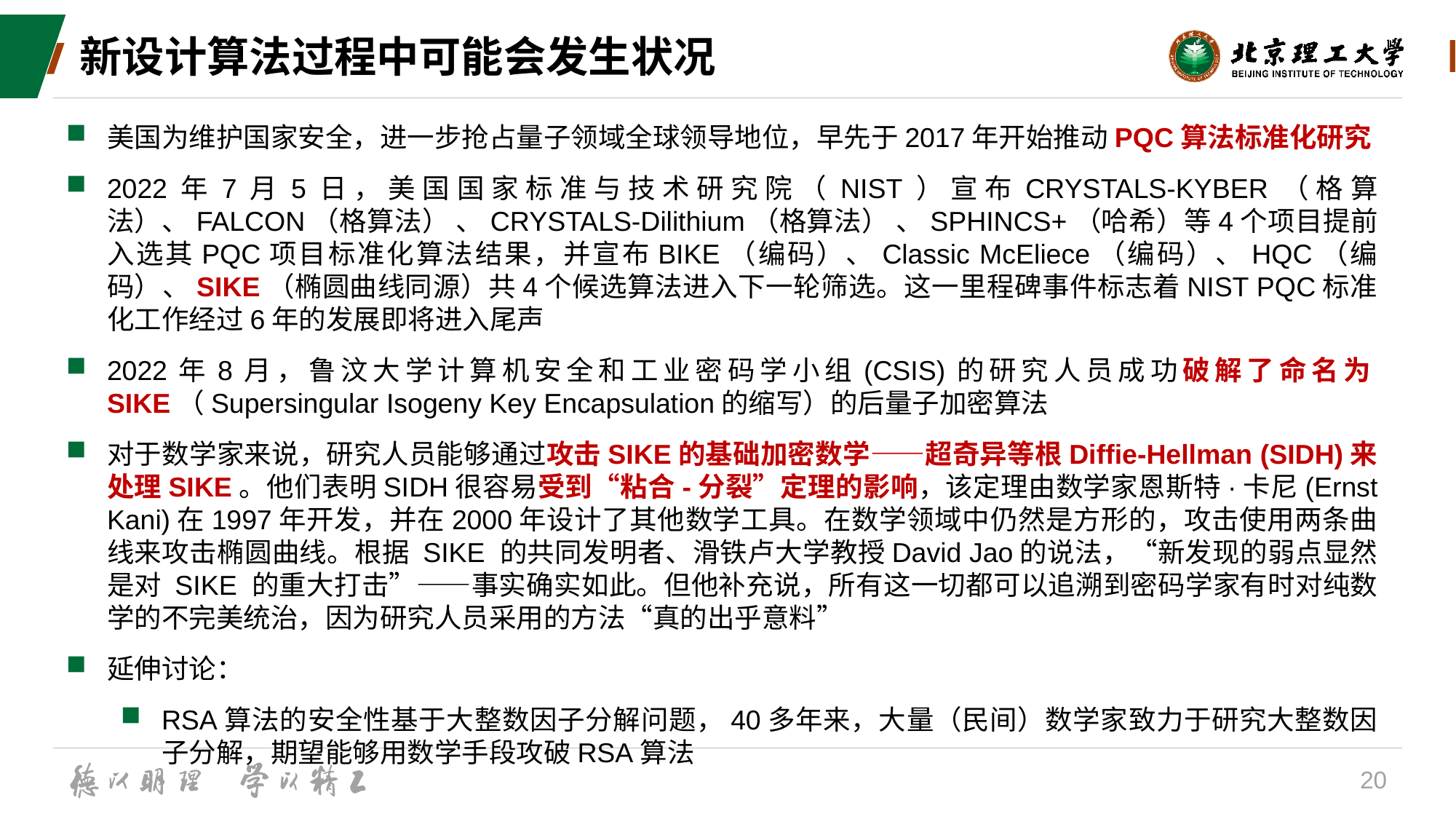

# 新设计算法过程中可能会发生状况
美国为维护国家安全，进一步抢占量子领域全球领导地位，早先于2017年开始推动PQC算法标准化研究
2022年7月5日，美国国家标准与技术研究院（NIST）宣布CRYSTALS-KYBER（格算法）、FALCON（格算法） 、CRYSTALS-Dilithium（格算法） 、SPHINCS+（哈希）等4个项目提前入选其PQC项目标准化算法结果，并宣布BIKE（编码）、Classic McEliece（编码）、HQC（编码）、SIKE（椭圆曲线同源）共4个候选算法进入下一轮筛选。这一里程碑事件标志着NIST PQC标准化工作经过6年的发展即将进入尾声
2022年8月，鲁汶大学计算机安全和工业密码学小组(CSIS)的研究人员成功破解了命名为SIKE（Supersingular Isogeny Key Encapsulation的缩写）的后量子加密算法
对于数学家来说，研究人员能够通过攻击SIKE的基础加密数学——超奇异等根Diffie-Hellman (SIDH)来处理SIKE。他们表明SIDH很容易受到“粘合-分裂”定理的影响，该定理由数学家恩斯特·卡尼(Ernst Kani)在1997年开发，并在2000年设计了其他数学工具。在数学领域中仍然是方形的，攻击使用两条曲线来攻击椭圆曲线。根据 SIKE 的共同发明者、滑铁卢大学教授David Jao的说法，“新发现的弱点显然是对 SIKE 的重大打击”——事实确实如此。但他补充说，所有这一切都可以追溯到密码学家有时对纯数学的不完美统治，因为研究人员采用的方法“真的出乎意料”
延伸讨论：
RSA算法的安全性基于大整数因子分解问题，40多年来，大量（民间）数学家致力于研究大整数因子分解，期望能够用数学手段攻破RSA算法